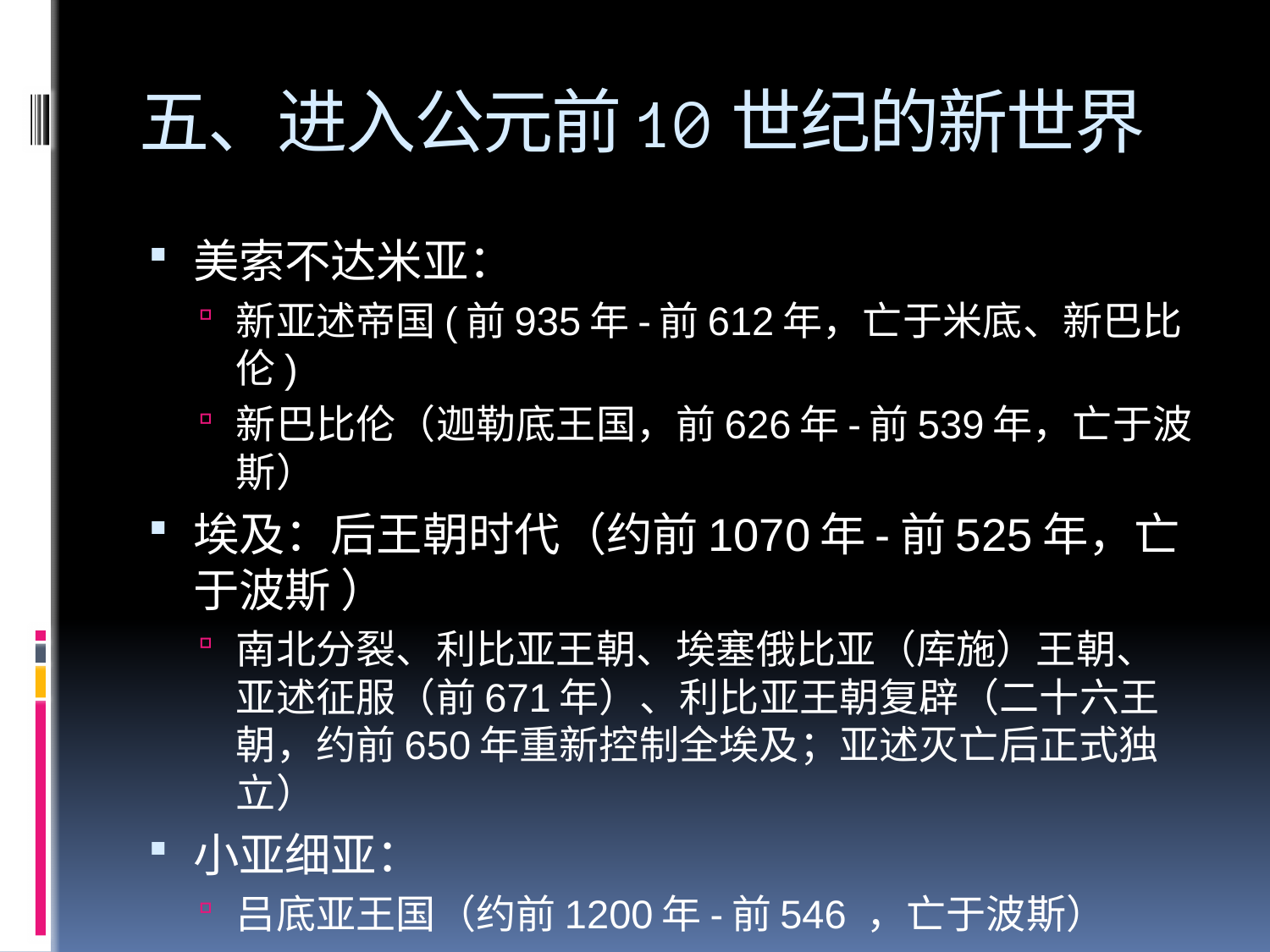

# 五、进入公元前10世纪的新世界
美索不达米亚：
新亚述帝国(前935年-前612年，亡于米底、新巴比伦)
新巴比伦（迦勒底王国，前626年-前539年，亡于波斯）
埃及：后王朝时代（约前1070年-前525年，亡于波斯 ）
南北分裂、利比亚王朝、埃塞俄比亚（库施）王朝、亚述征服（前671年）、利比亚王朝复辟（二十六王朝，约前650年重新控制全埃及；亚述灭亡后正式独立）
小亚细亚：
吕底亚王国（约前1200年-前546 ，亡于波斯）